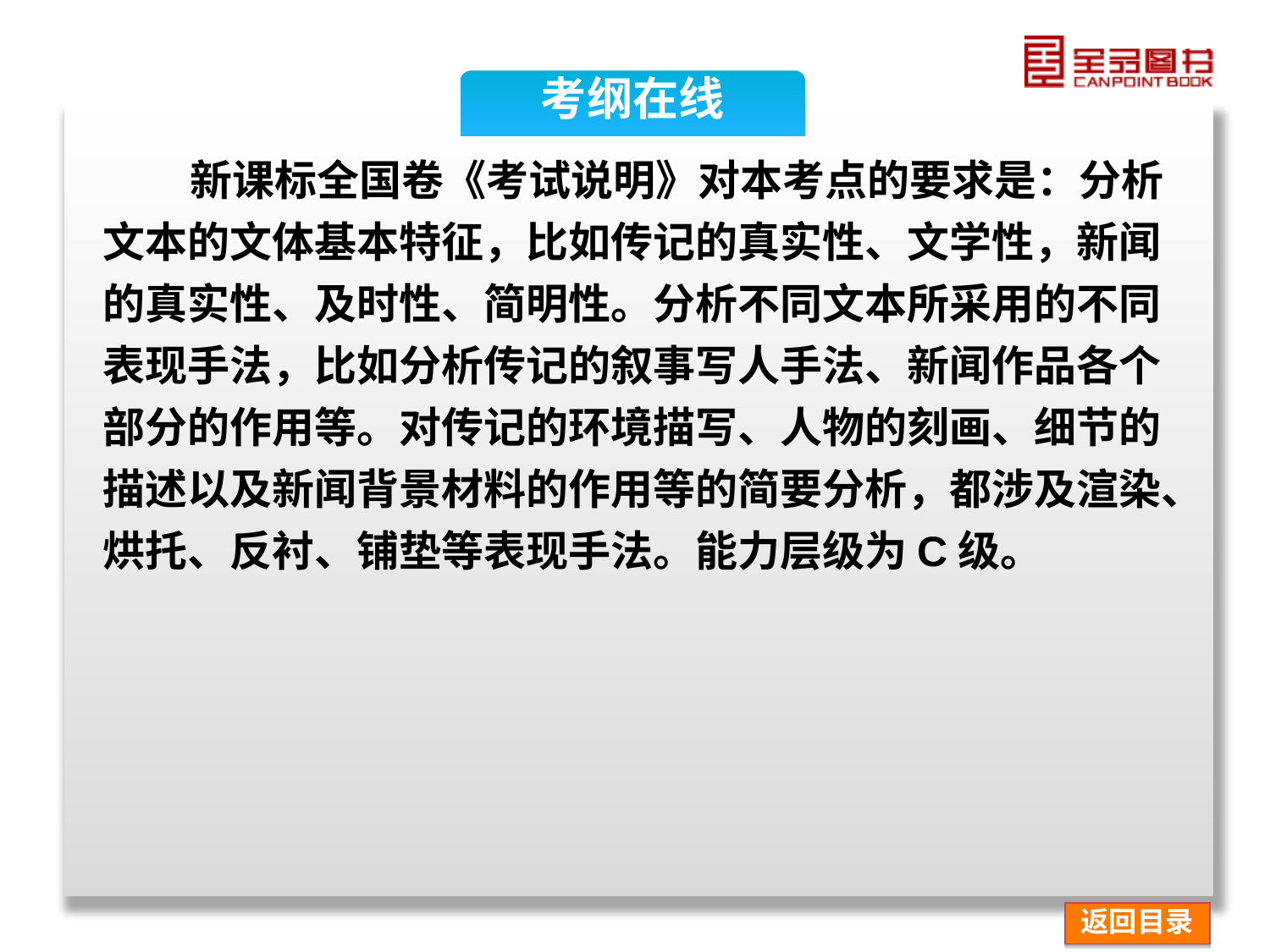

考纲在线

新课标全国卷《考试说明》对本考点的要求是：分析文本的文体基本特征，比如传记的真实性、文学性，新闻的真实性、及时性、简明性。分析不同文本所采用的不同表现手法，比如分析传记的叙事写人手法、新闻作品各个部分的作用等。对传记的环境描写、人物的刻画、细节的描述以及新闻背景材料的作用等的简要分析，都涉及渲染、烘托、反衬、铺垫等表现手法。能力层级为C级。
返回目录